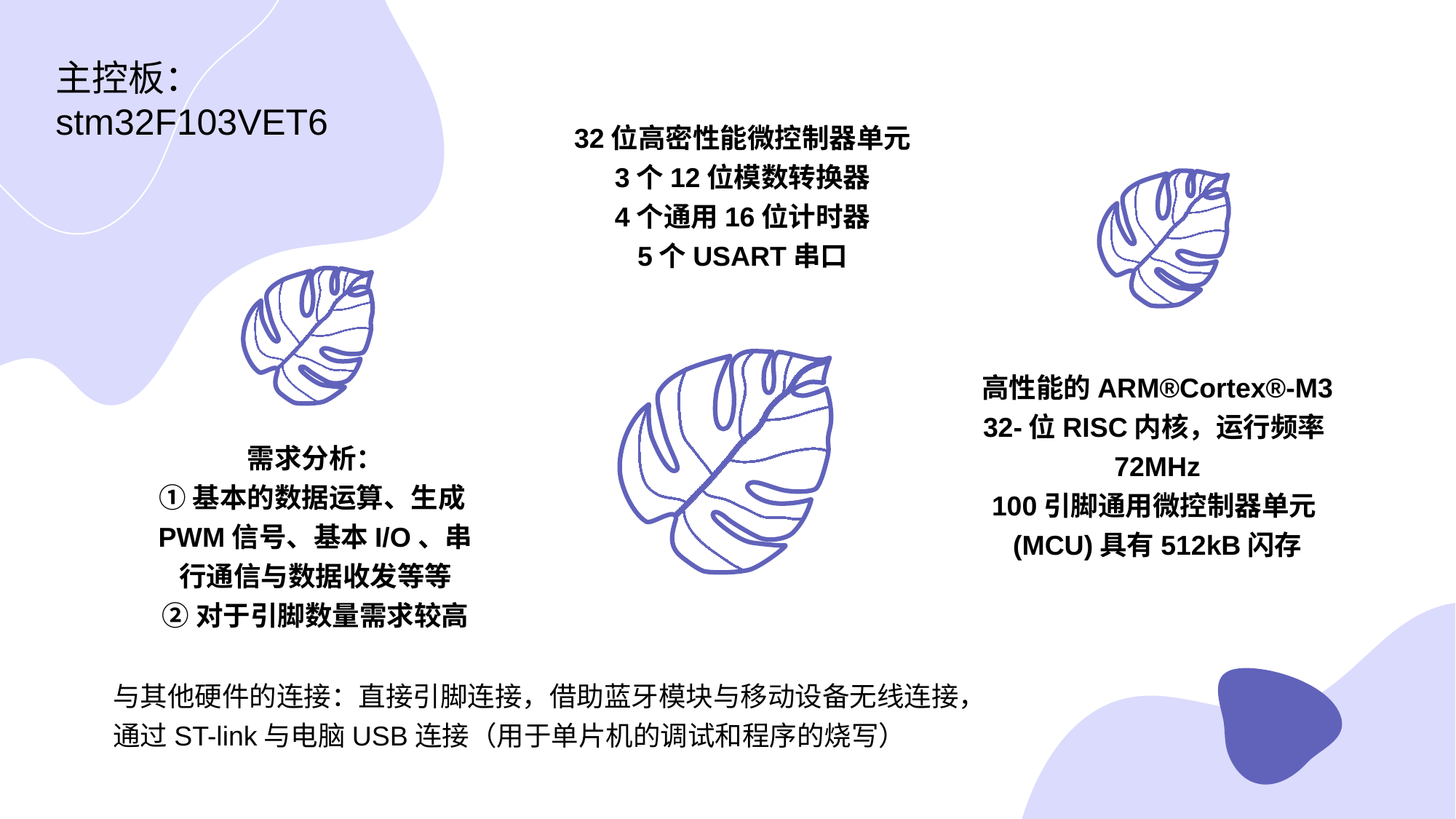

主控板：
stm32F103VET6
32位高密性能微控制器单元
3个12位模数转换器
4个通用16位计时器
5个USART串口

高性能的ARM®Cortex®-M3 32-位RISC内核，运行频率72MHz
100引脚通用微控制器单元(MCU)具有512kB闪存
需求分析：
①基本的数据运算、生成PWM信号、基本I/O、串行通信与数据收发等等
②对于引脚数量需求较高

与其他硬件的连接：直接引脚连接，借助蓝牙模块与移动设备无线连接，通过ST-link与电脑USB连接（用于单片机的调试和程序的烧写）